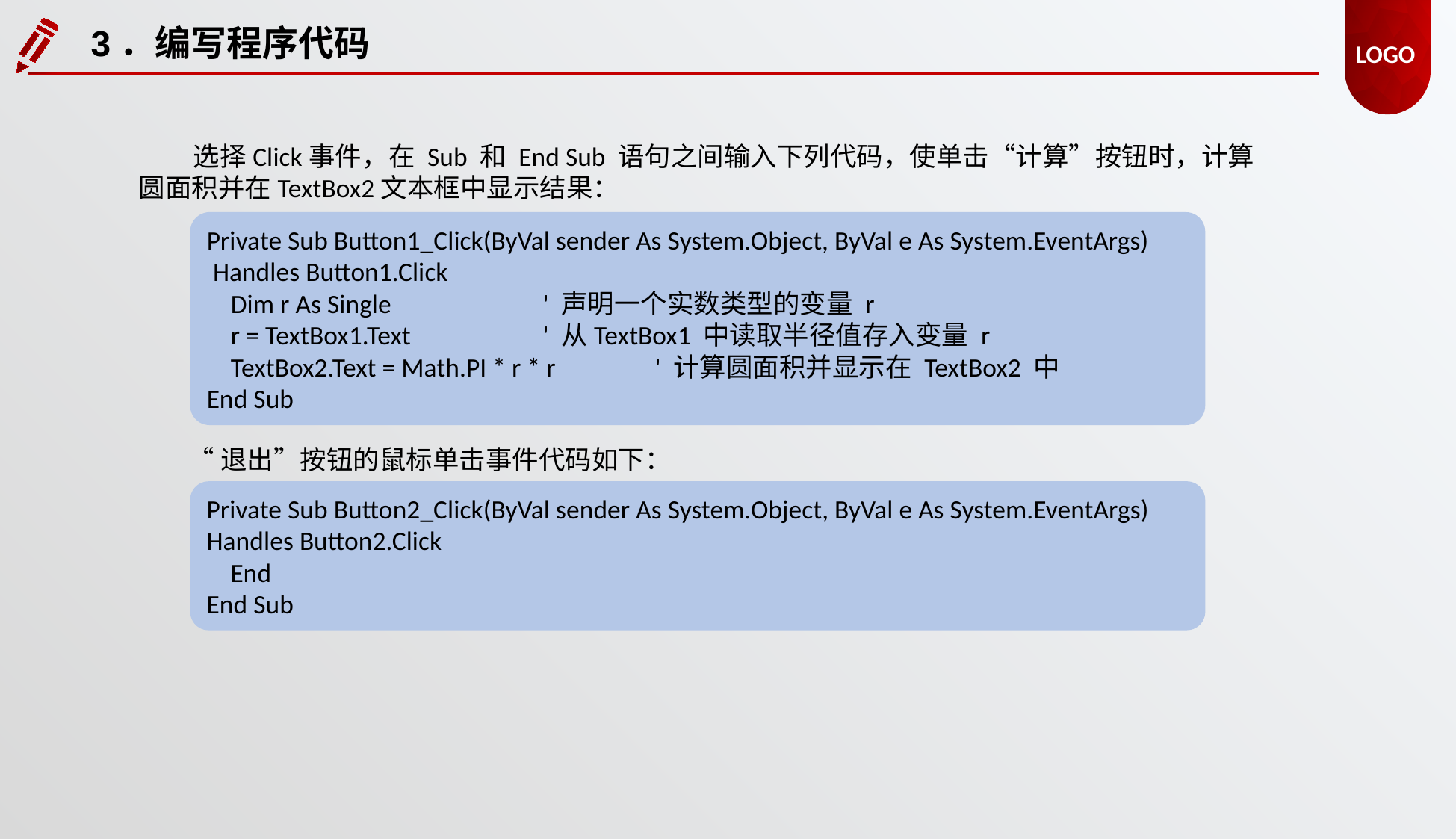

3．编写程序代码
选择Click事件，在 Sub 和 End Sub 语句之间输入下列代码，使单击“计算”按钮时，计算圆面积并在TextBox2文本框中显示结果：
Private Sub Button1_Click(ByVal sender As System.Object, ByVal e As System.EventArgs)
 Handles Button1.Click
    Dim r As Single                    	' 声明一个实数类型的变量 r
    r = TextBox1.Text                	' 从TextBox1 中读取半径值存入变量 r
    TextBox2.Text = Math.PI * r * r     	' 计算圆面积并显示在 TextBox2 中
End Sub
“退出”按钮的鼠标单击事件代码如下：
Private Sub Button2_Click(ByVal sender As System.Object, ByVal e As System.EventArgs)
Handles Button2.Click
    End
End Sub